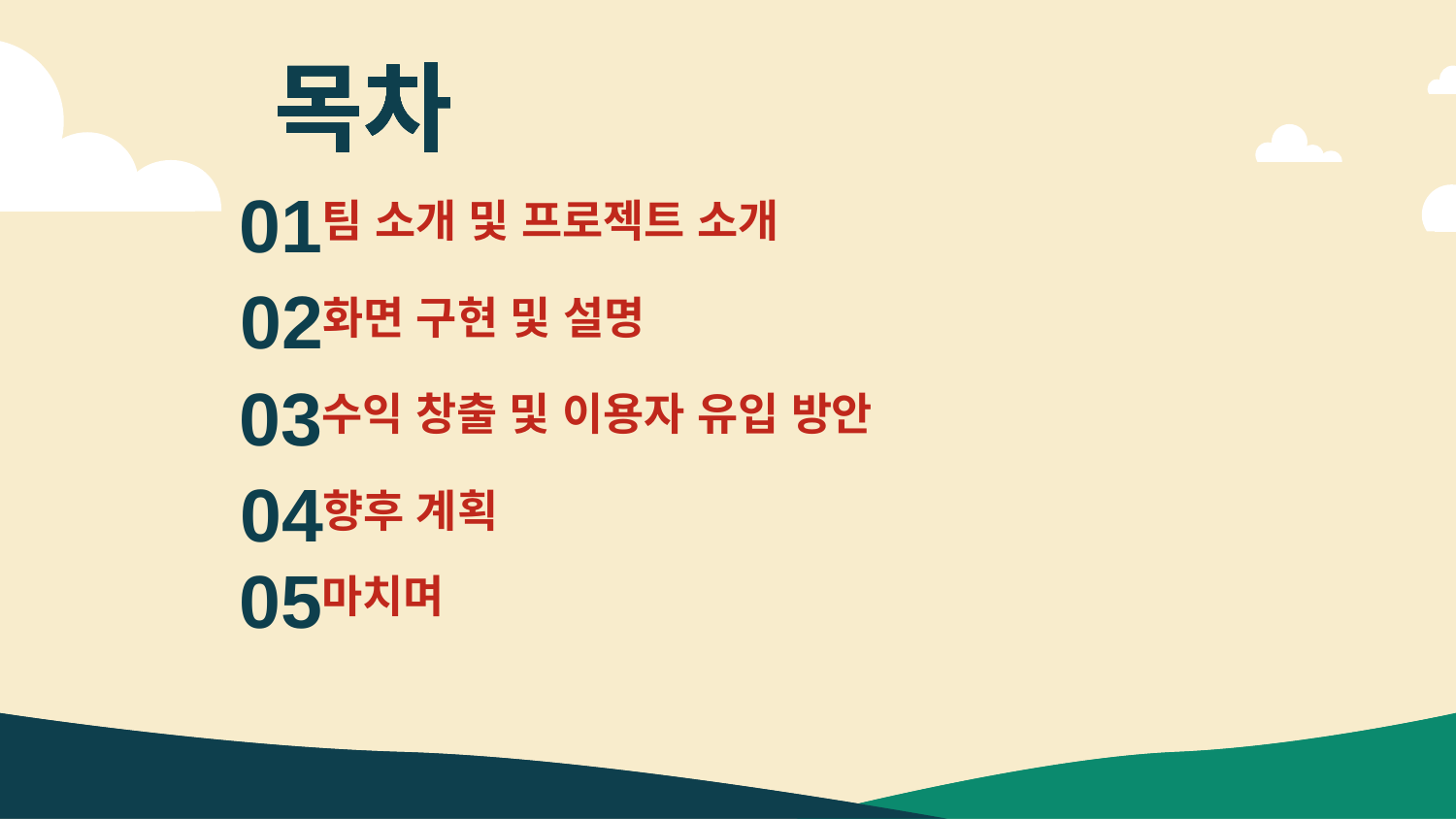

목차
목차
목차
목차
목차
01
팀 소개 및 프로젝트 소개
02
화면 구현 및 설명
03
수익 창출 및 이용자 유입 방안
04
향후 계획
05
마치며